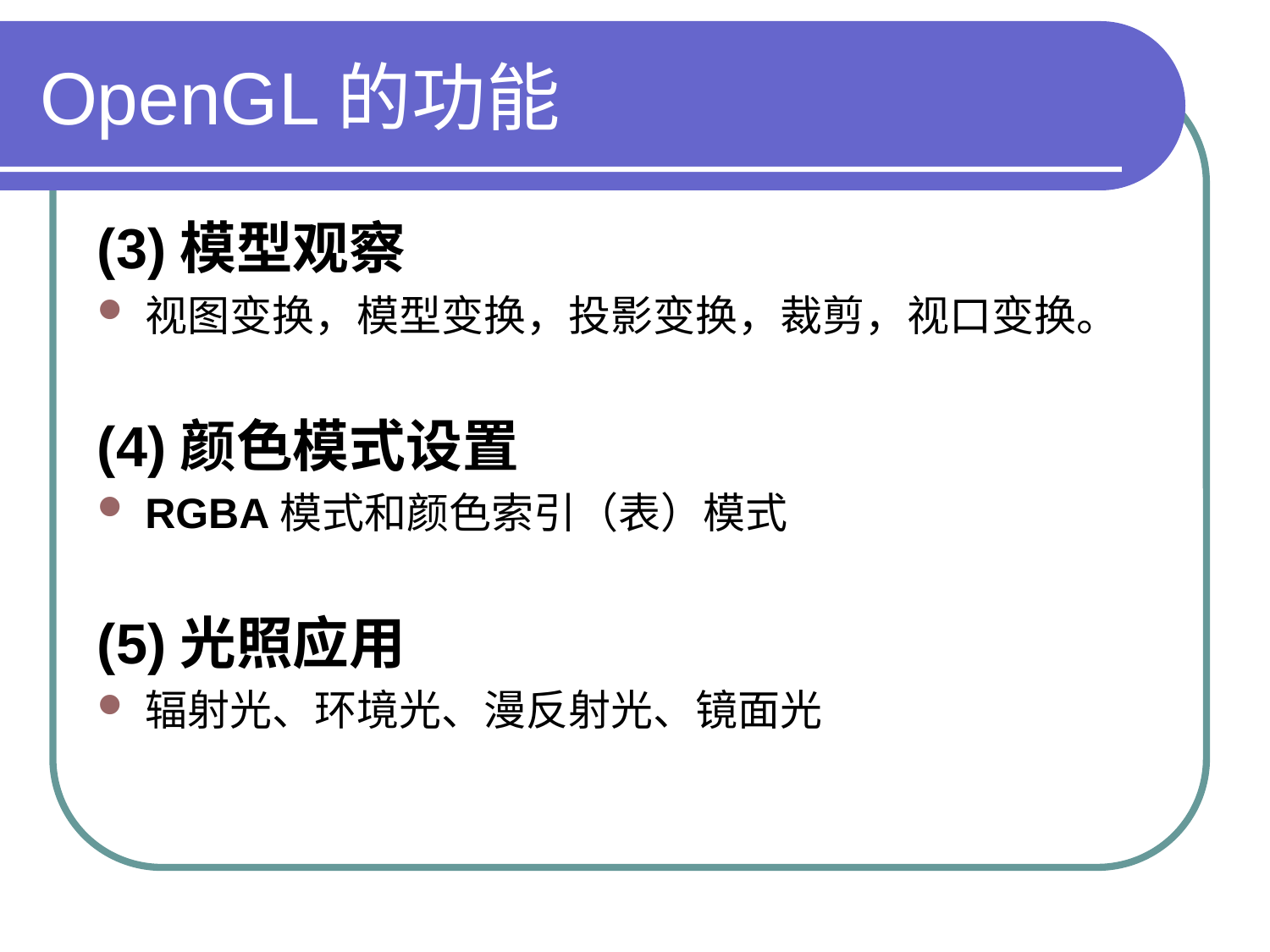

# OpenGL的功能
(3)模型观察
视图变换，模型变换，投影变换，裁剪，视口变换。

(4)颜色模式设置
RGBA模式和颜色索引（表）模式

(5)光照应用
辐射光、环境光、漫反射光、镜面光